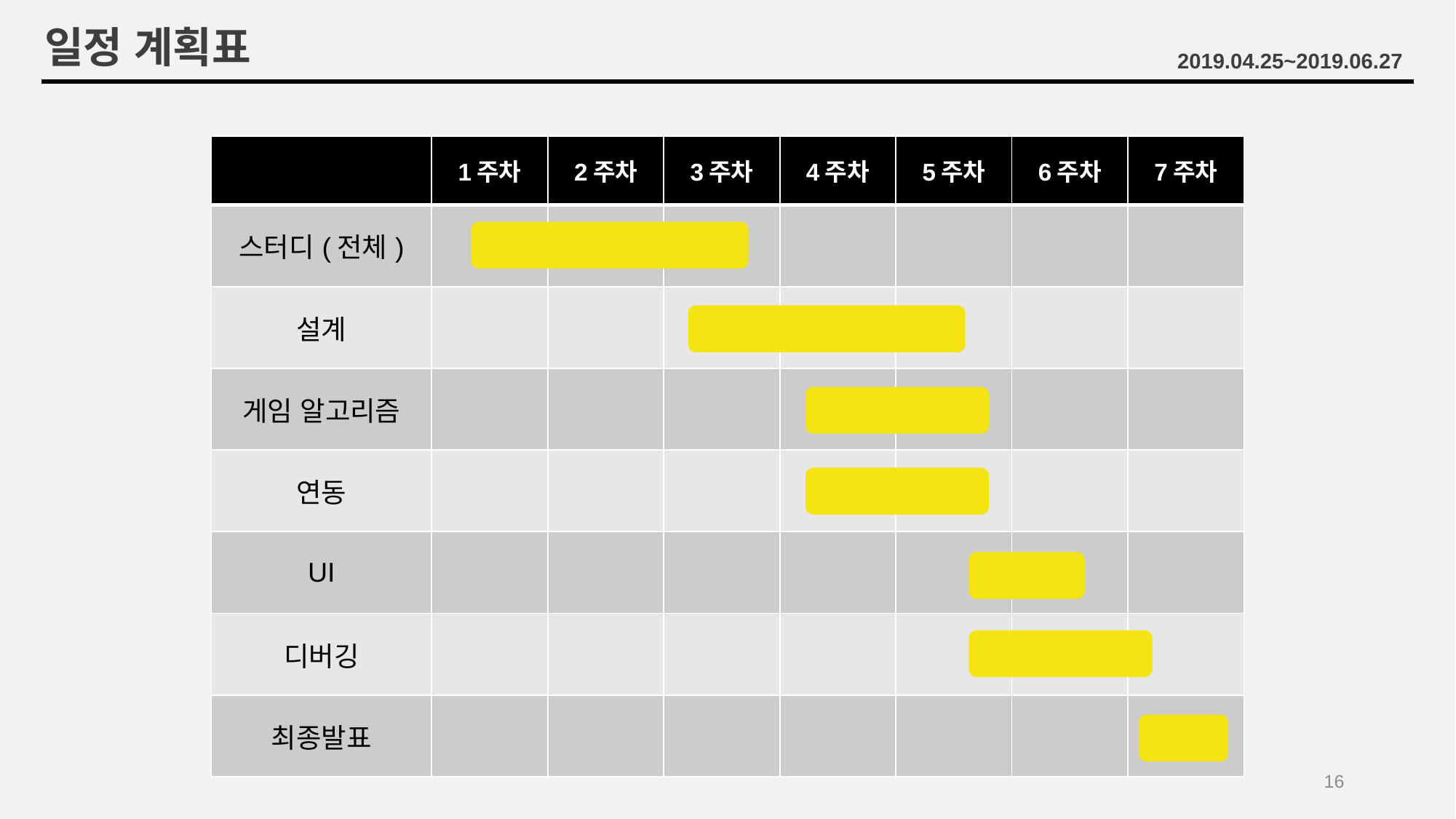

일정 계획표
2019.04.25~2019.06.27
|  | 1주차 | 2주차 | 3주차 | 4주차 | 5주차 | 6주차 | 7주차 |
| --- | --- | --- | --- | --- | --- | --- | --- |
| 스터디(전체) |  |  |  |  |  |  |  |
| 설계 |  |  |  |  |  |  |  |
| 게임 알고리즘 |  |  |  |  |  |  |  |
| 연동 |  |  |  |  |  |  |  |
| UI |  |  |  |  |  |  |  |
| 디버깅 |  |  |  |  |  |  |  |
| 최종발표 |  |  |  |  |  |  |  |

16